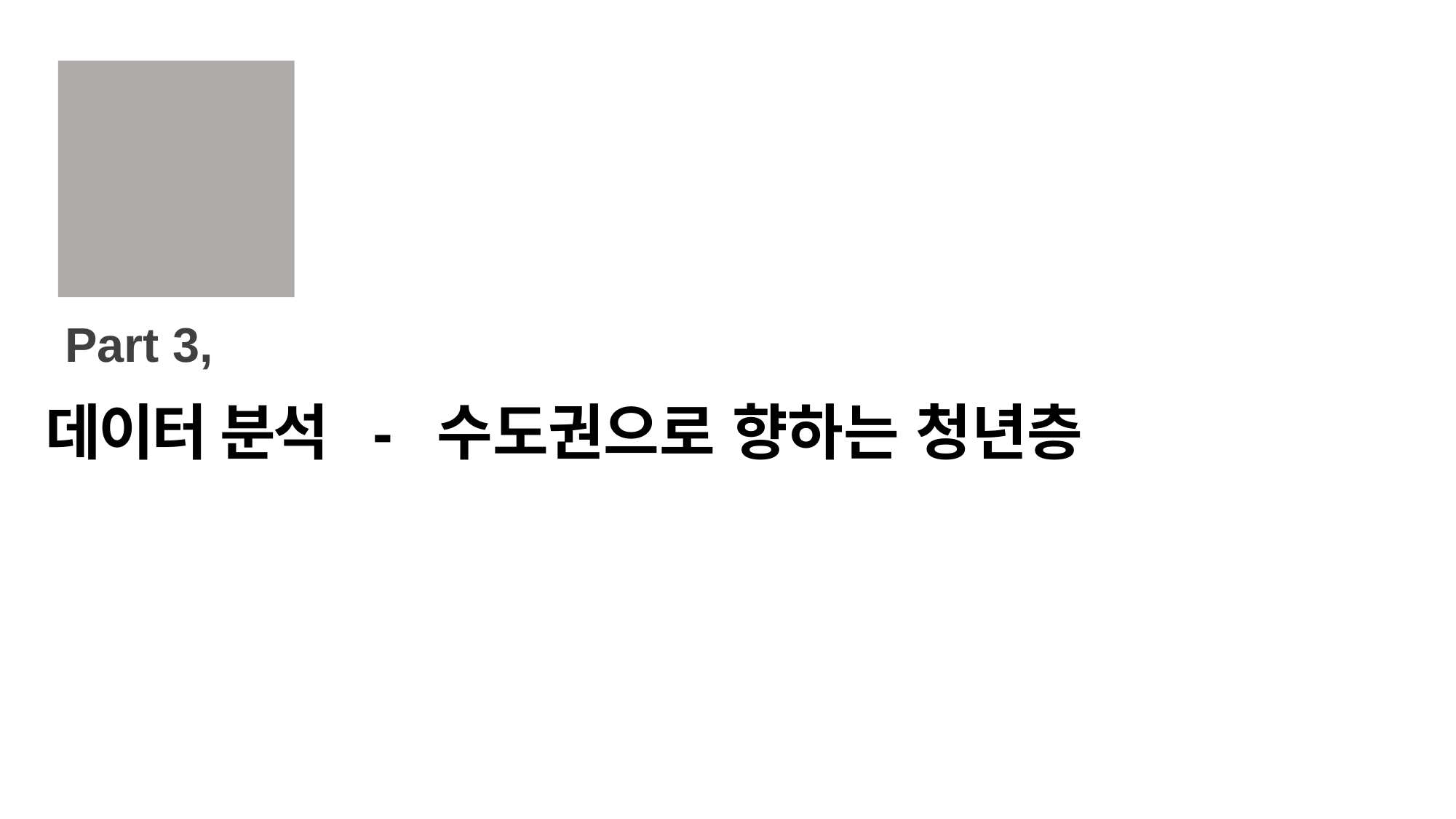

Part 3,
데이터 분석  -  수도권으로 향하는 청년층